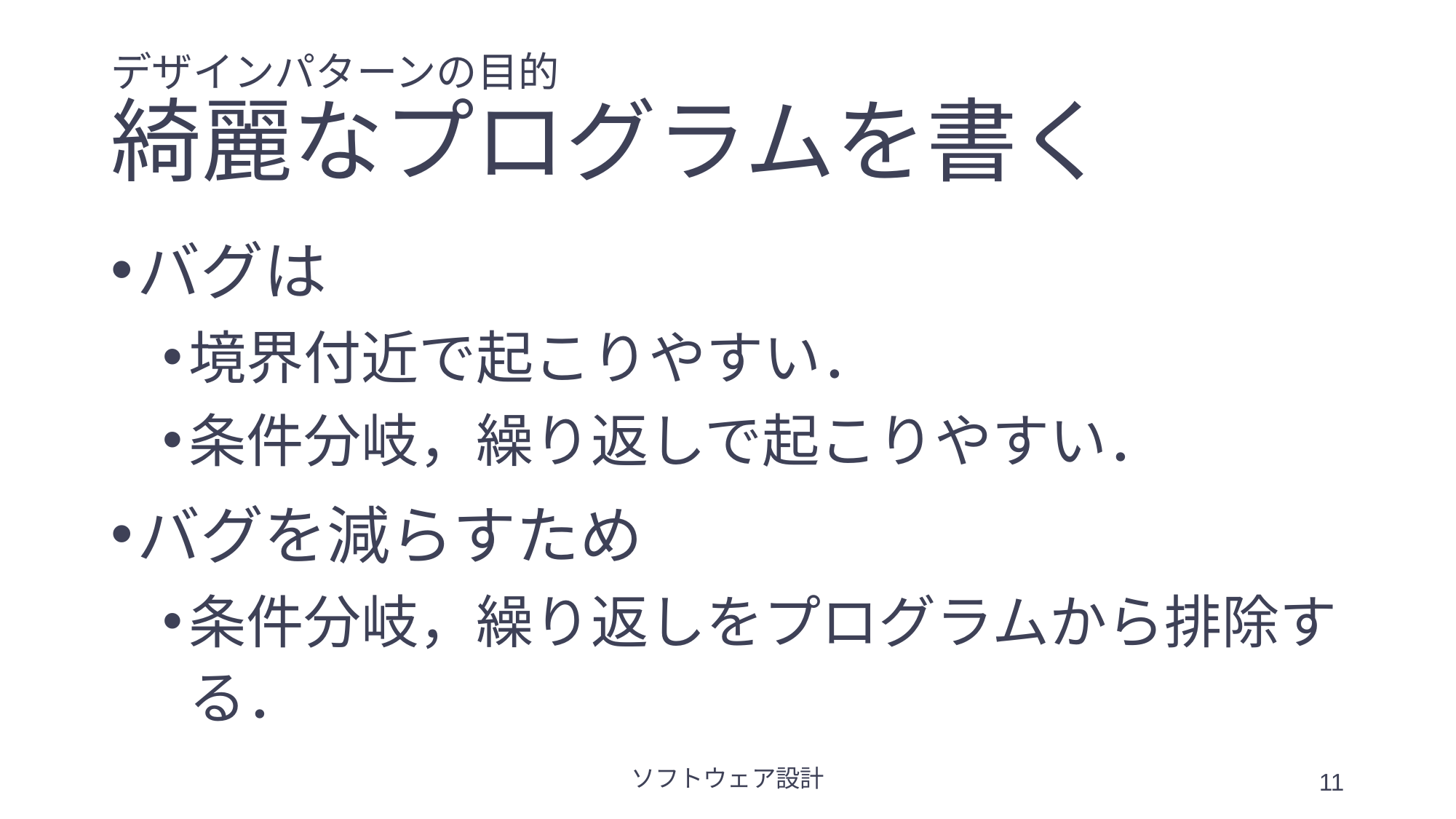

# デザインパターンの目的 綺麗なプログラムを書く
バグは
境界付近で起こりやすい．
条件分岐，繰り返しで起こりやすい．
バグを減らすため
条件分岐，繰り返しをプログラムから排除する．
ソフトウェア設計
11